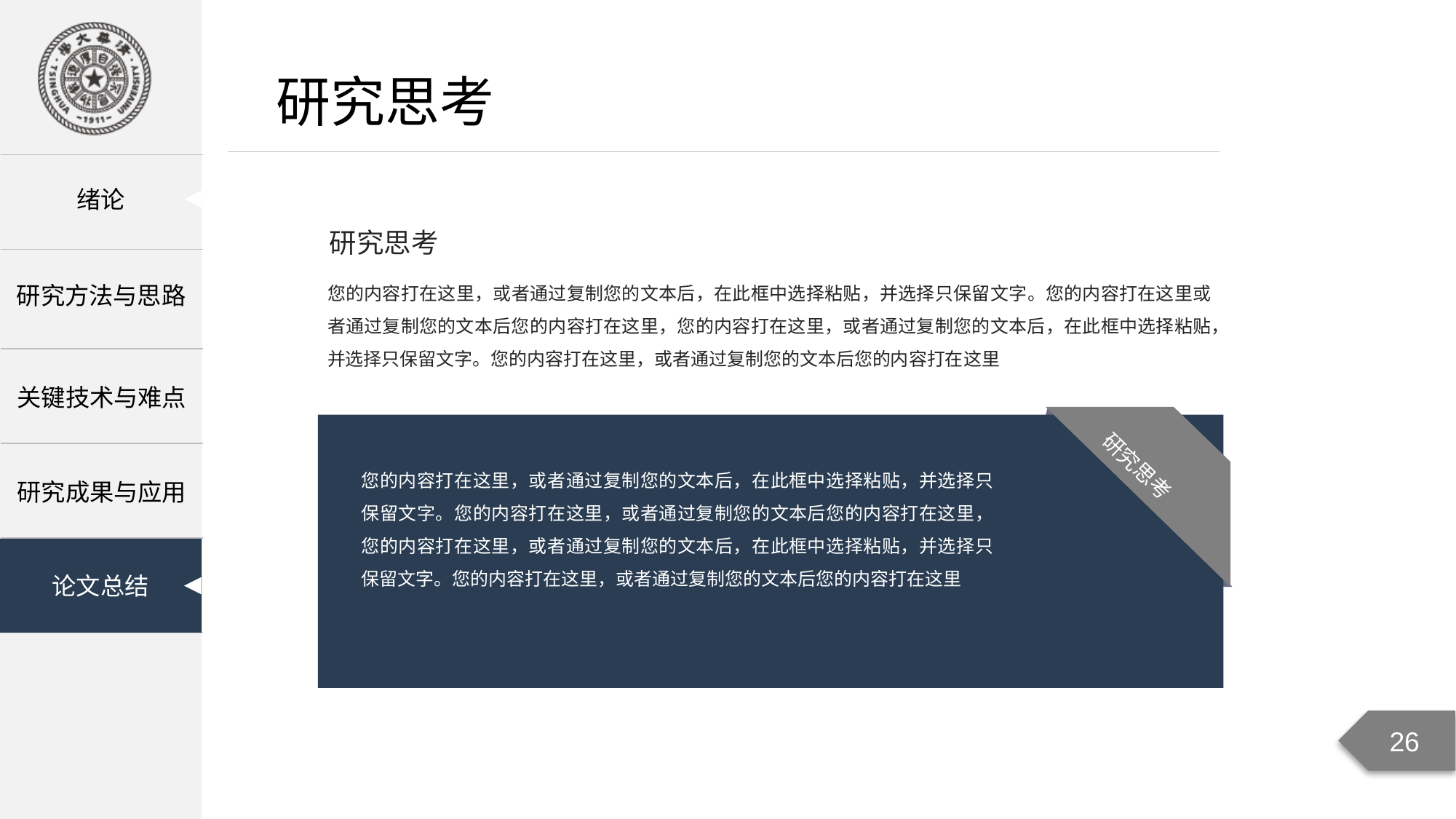

研究思考
研究思考
您的内容打在这里，或者通过复制您的文本后，在此框中选择粘贴，并选择只保留文字。您的内容打在这里或者通过复制您的文本后您的内容打在这里，您的内容打在这里，或者通过复制您的文本后，在此框中选择粘贴，并选择只保留文字。您的内容打在这里，或者通过复制您的文本后您的内容打在这里

研究思考
您的内容打在这里，或者通过复制您的文本后，在此框中选择粘贴，并选择只保留文字。您的内容打在这里，或者通过复制您的文本后您的内容打在这里，您的内容打在这里，或者通过复制您的文本后，在此框中选择粘贴，并选择只保留文字。您的内容打在这里，或者通过复制您的文本后您的内容打在这里